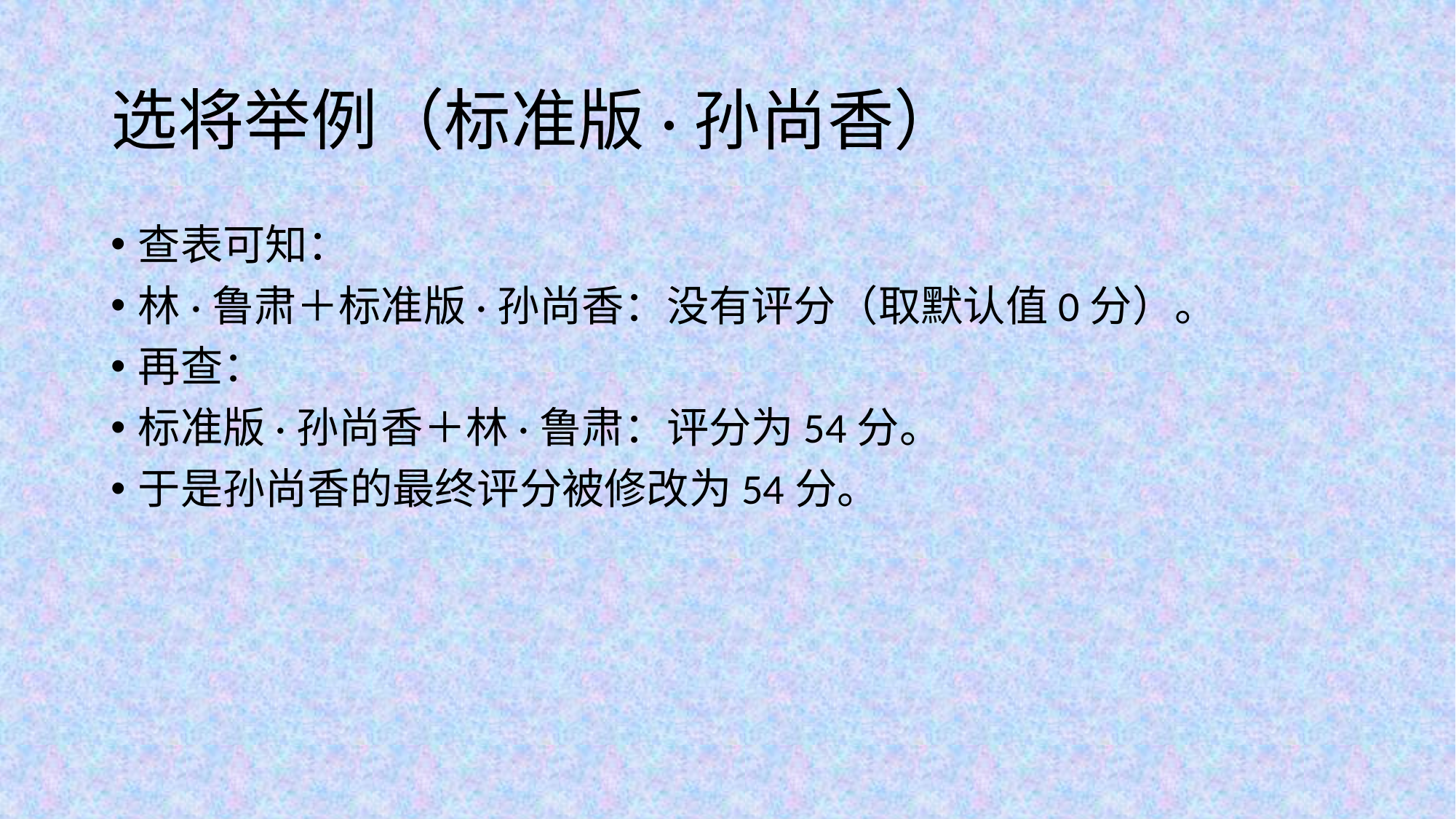

# 选将举例（标准版·孙尚香）
查表可知：
林·鲁肃＋标准版·孙尚香：没有评分（取默认值0分）。
再查：
标准版·孙尚香＋林·鲁肃：评分为54分。
于是孙尚香的最终评分被修改为54分。